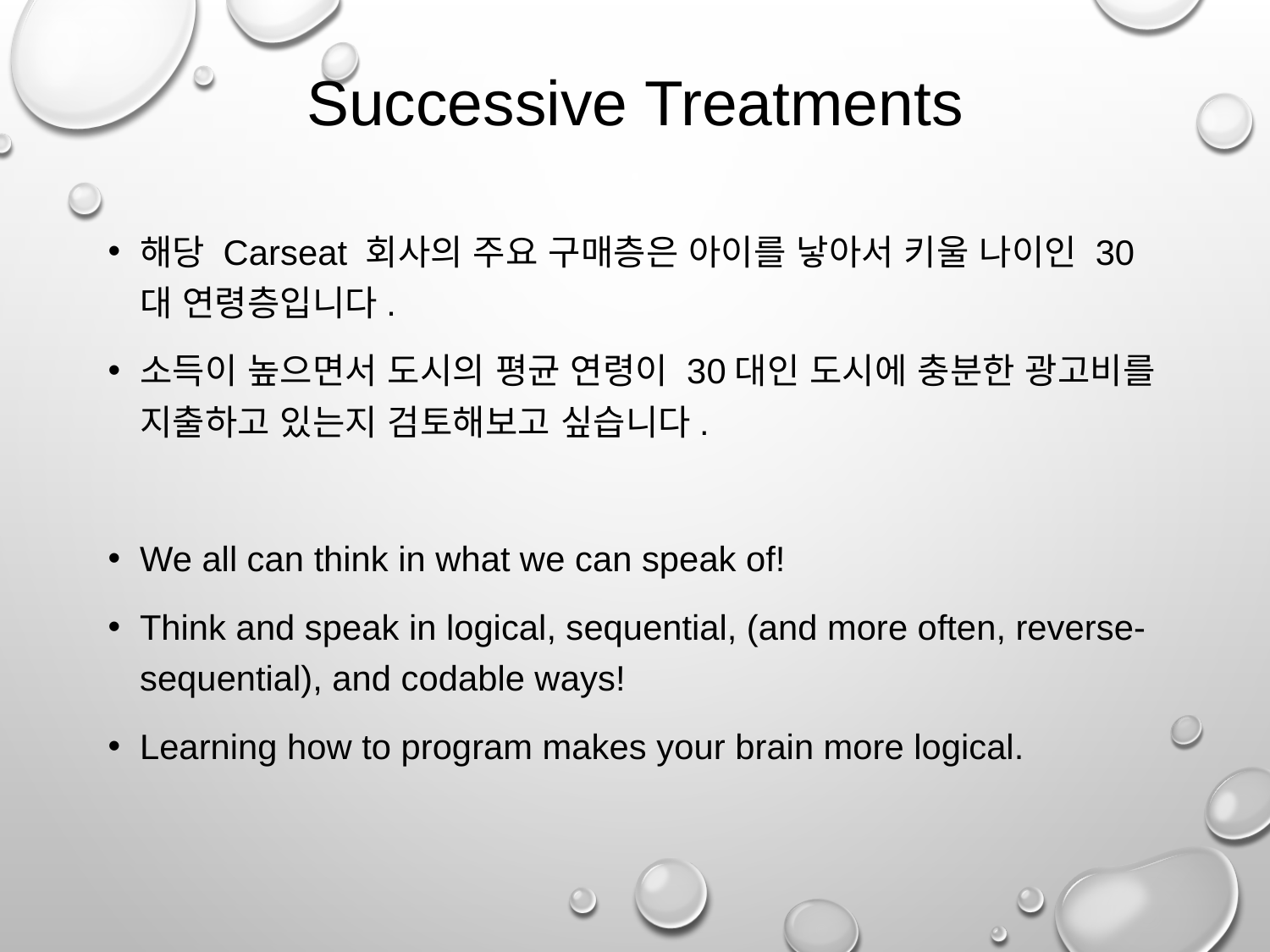

Successive Treatments
해당 Carseat 회사의 주요 구매층은 아이를 낳아서 키울 나이인 30대 연령층입니다.
소득이 높으면서 도시의 평균 연령이 30대인 도시에 충분한 광고비를 지출하고 있는지 검토해보고 싶습니다.

We all can think in what we can speak of!
Think and speak in logical, sequential, (and more often, reverse-sequential), and codable ways!
Learning how to program makes your brain more logical.